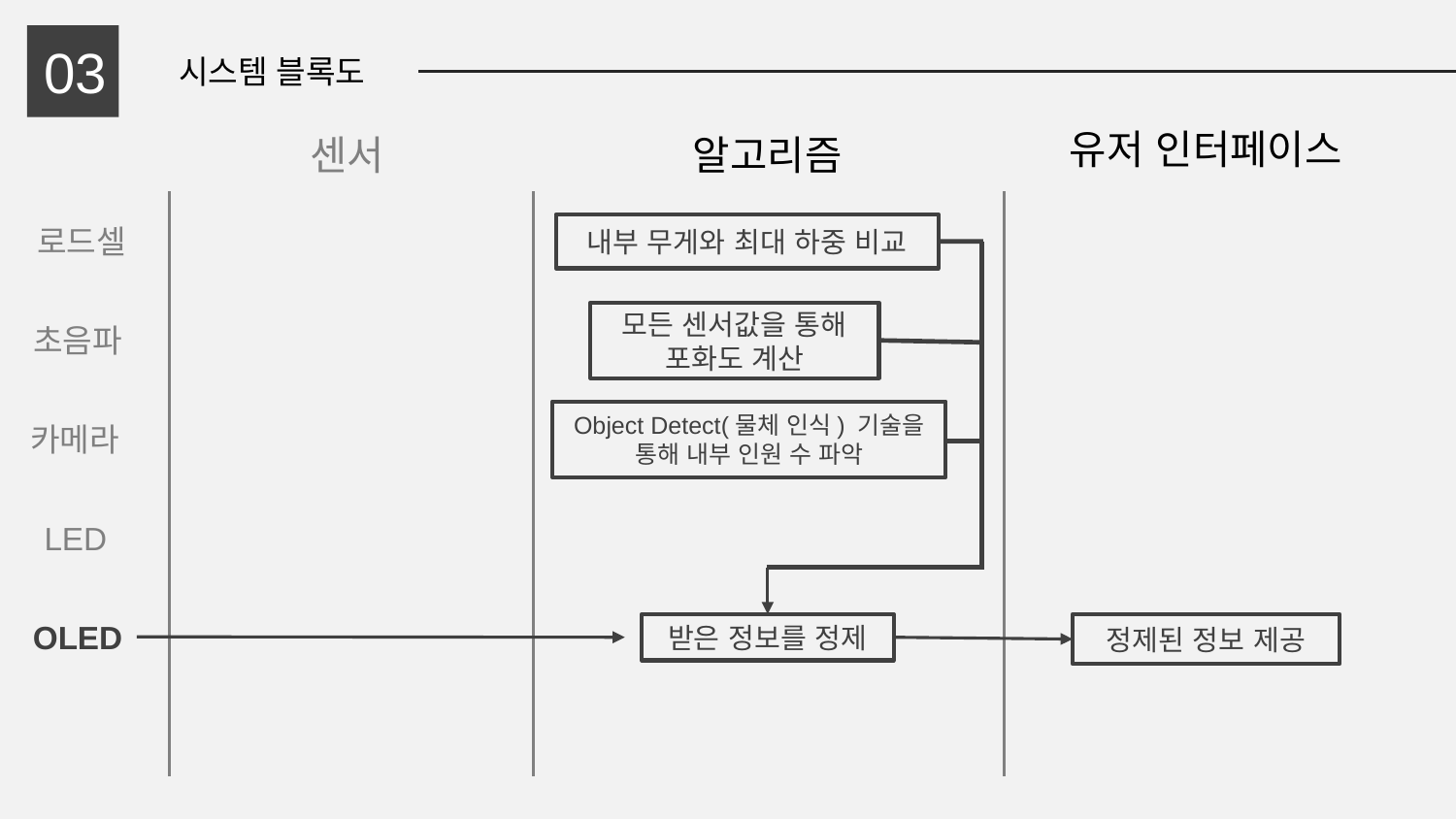

03
시스템 블록도
유저 인터페이스
센서
알고리즘
로드셀
내부 무게와 최대 하중 비교
모든 센서값을 통해 포화도 계산
초음파
Object Detect(물체 인식) 기술을 통해 내부 인원 수 파악
카메라
LED
OLED
받은 정보를 정제
정제된 정보 제공